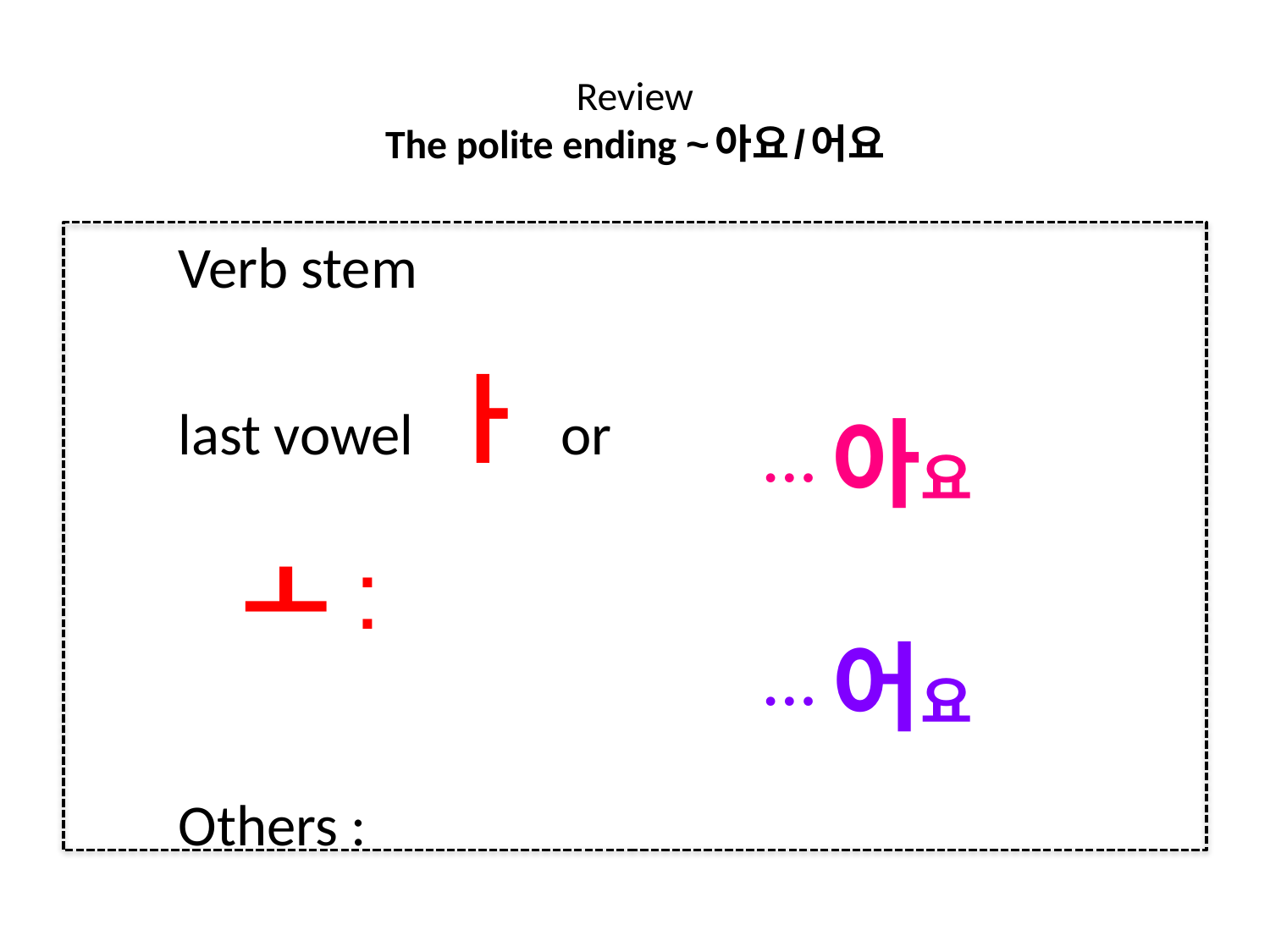

# Review The polite ending ~아요/어요

Verb stem
last vowel ㅏ or ㅗ:

Others :
…아요
…어요